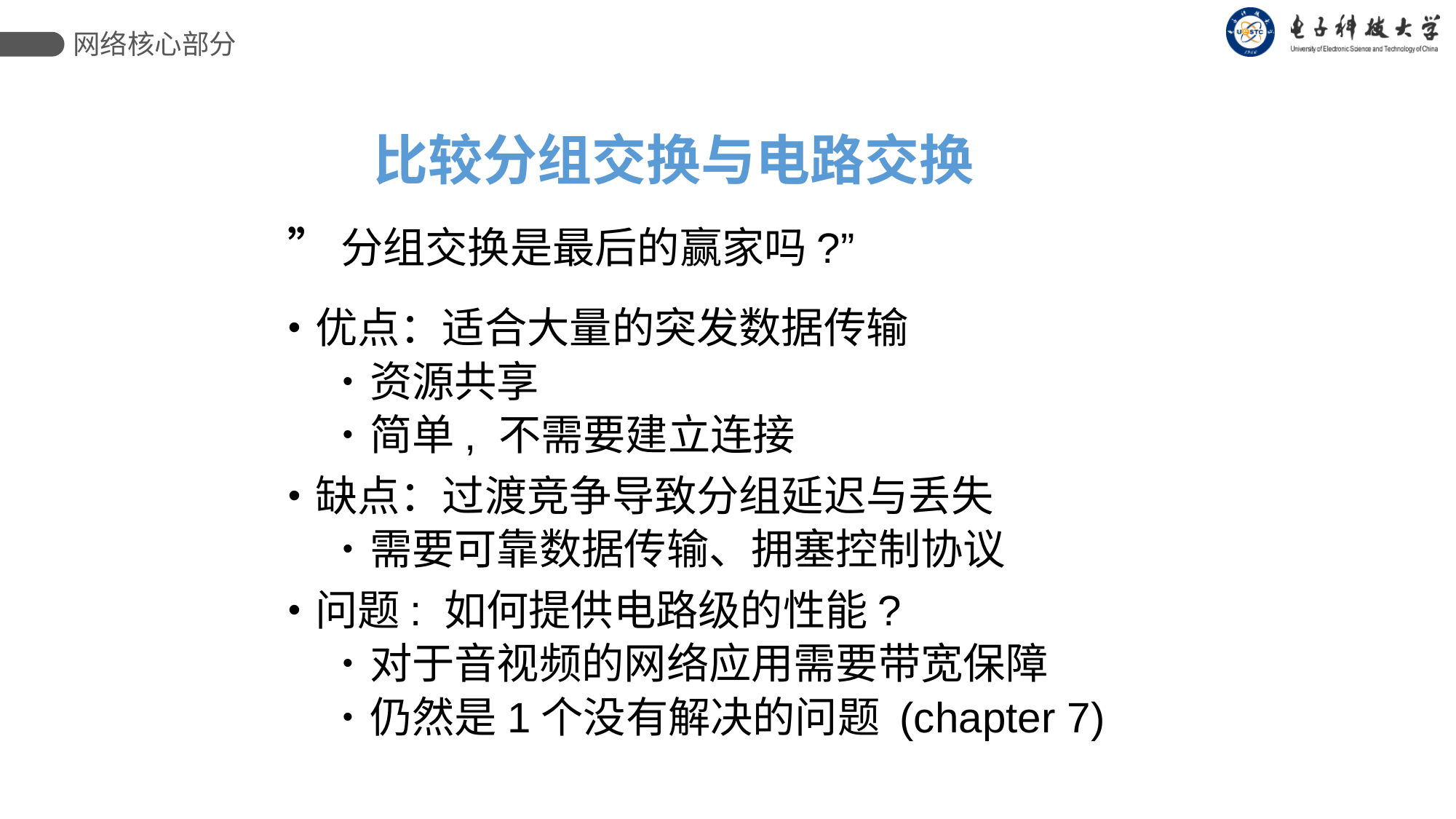

网络核心部分

比较分组交换与电路交换
”分组交换是最后的赢家吗?”
优点：适合大量的突发数据传输
资源共享
简单, 不需要建立连接
缺点：过渡竞争导致分组延迟与丢失
需要可靠数据传输、拥塞控制协议
问题: 如何提供电路级的性能?
对于音视频的网络应用需要带宽保障
仍然是1个没有解决的问题 (chapter 7)